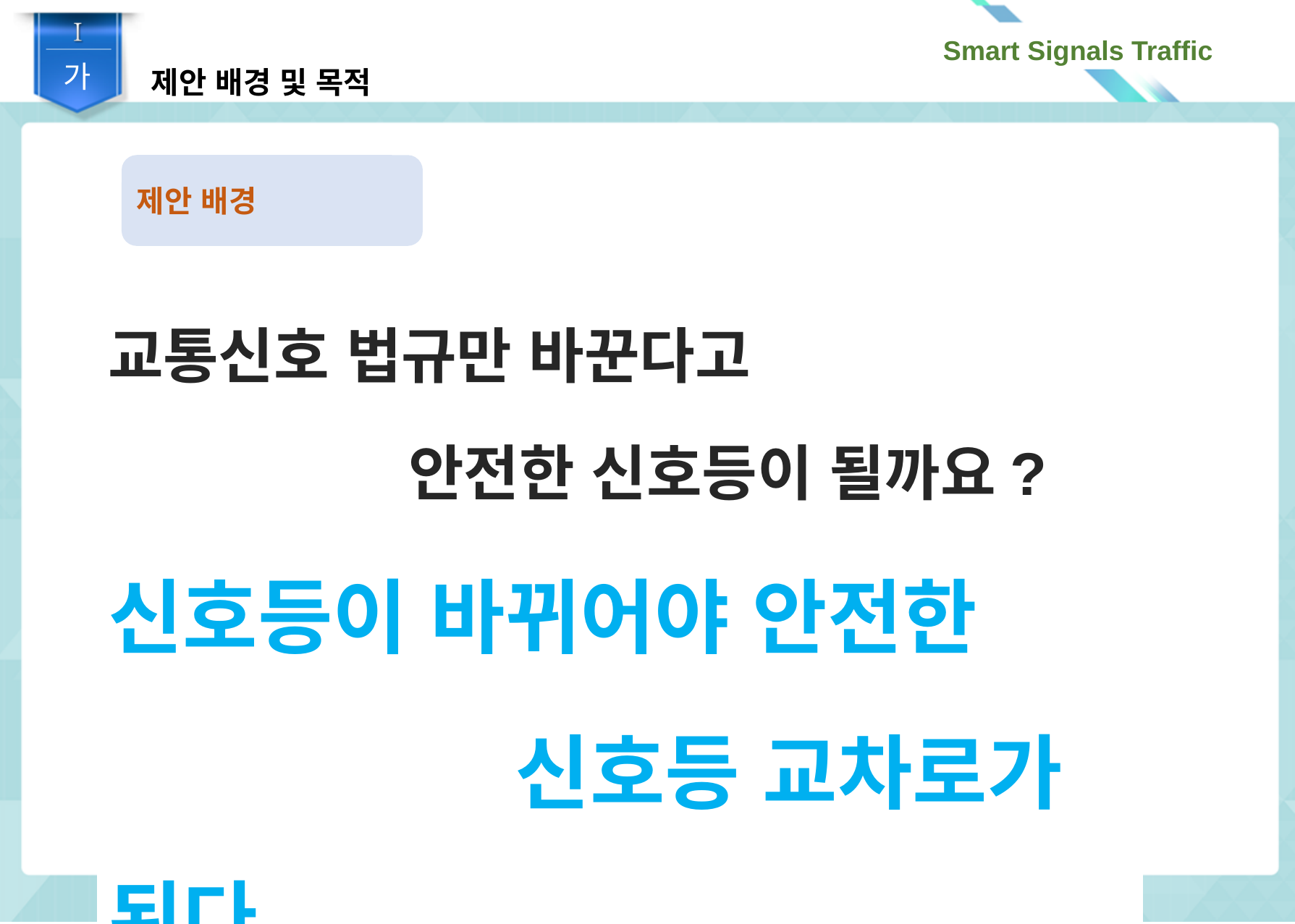

제안 배경 및 목적
가
제안 배경

교통신호 법규만 바꾼다고
                 안전한 신호등이 될까요?
신호등이 바뀌어야 안전한
                 신호등 교차로가 된다.